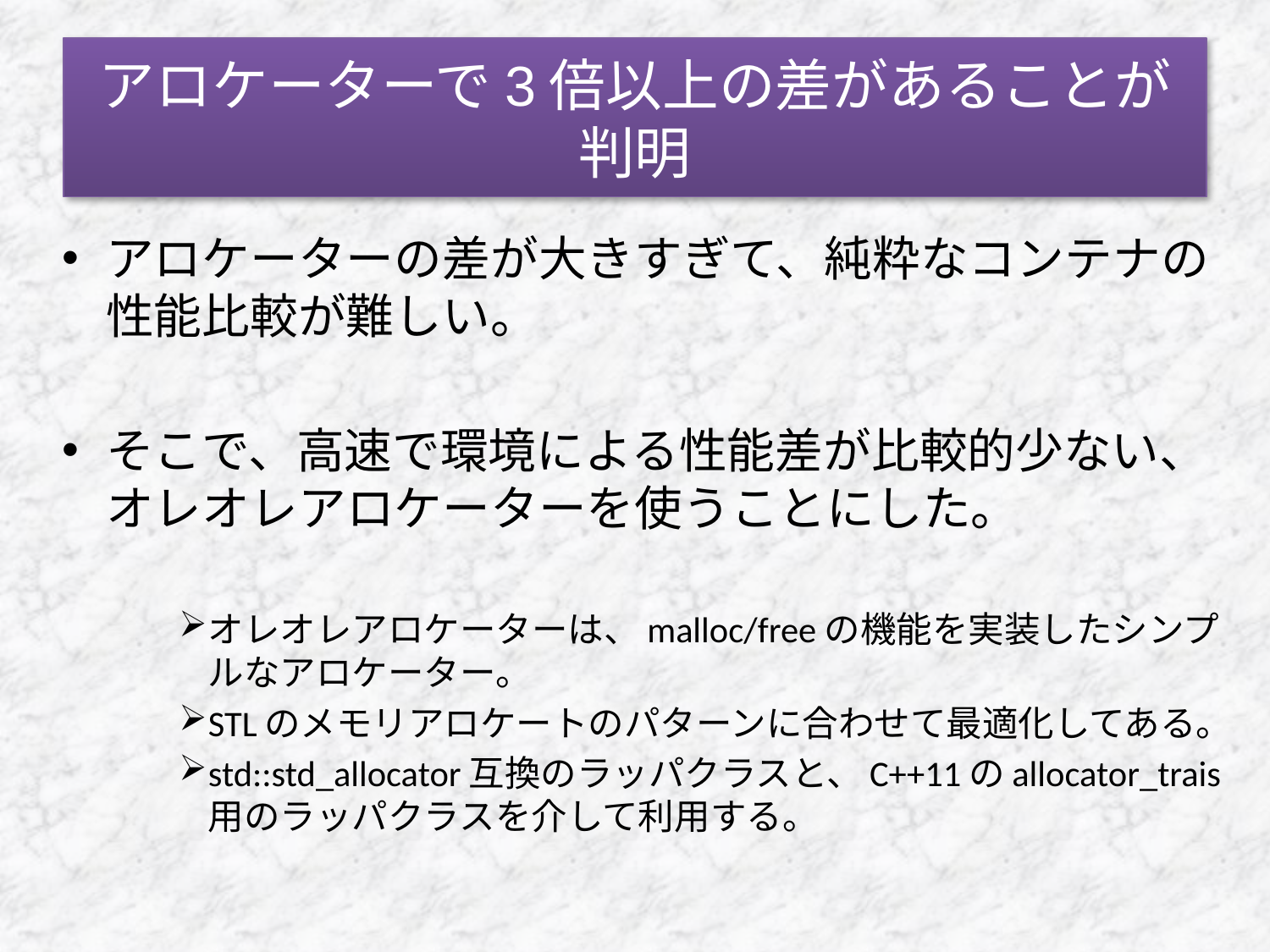

# アロケーターで3倍以上の差があることが判明
アロケーターの差が大きすぎて、純粋なコンテナの性能比較が難しい。

そこで、高速で環境による性能差が比較的少ない、オレオレアロケーターを使うことにした。

オレオレアロケーターは、malloc/freeの機能を実装したシンプルなアロケーター。
STLのメモリアロケートのパターンに合わせて最適化してある。
std::std_allocator互換のラッパクラスと、C++11のallocator_trais用のラッパクラスを介して利用する。